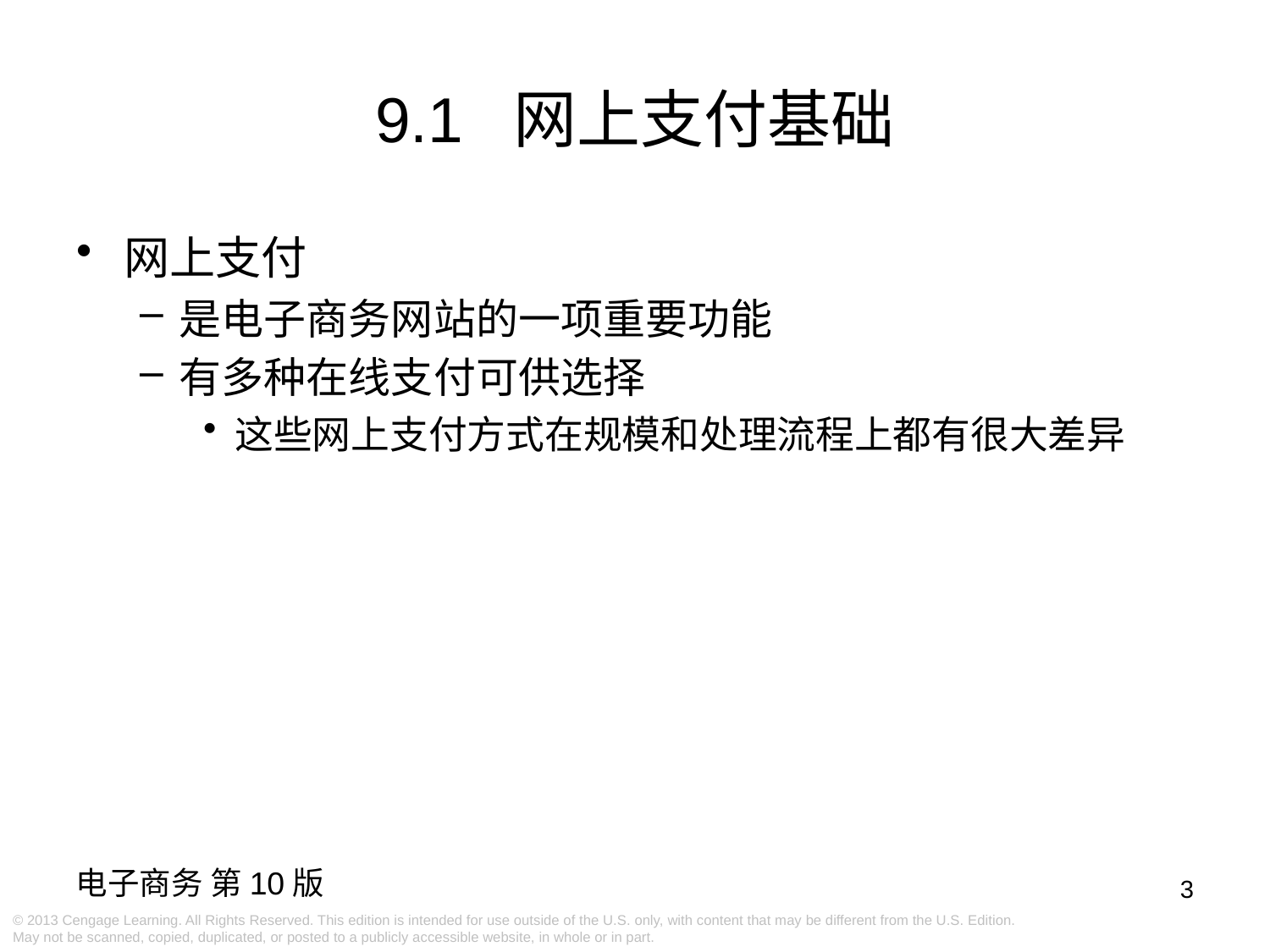

9.1  网上支付基础
网上支付
是电子商务网站的一项重要功能
有多种在线支付可供选择
这些网上支付方式在规模和处理流程上都有很大差异

3